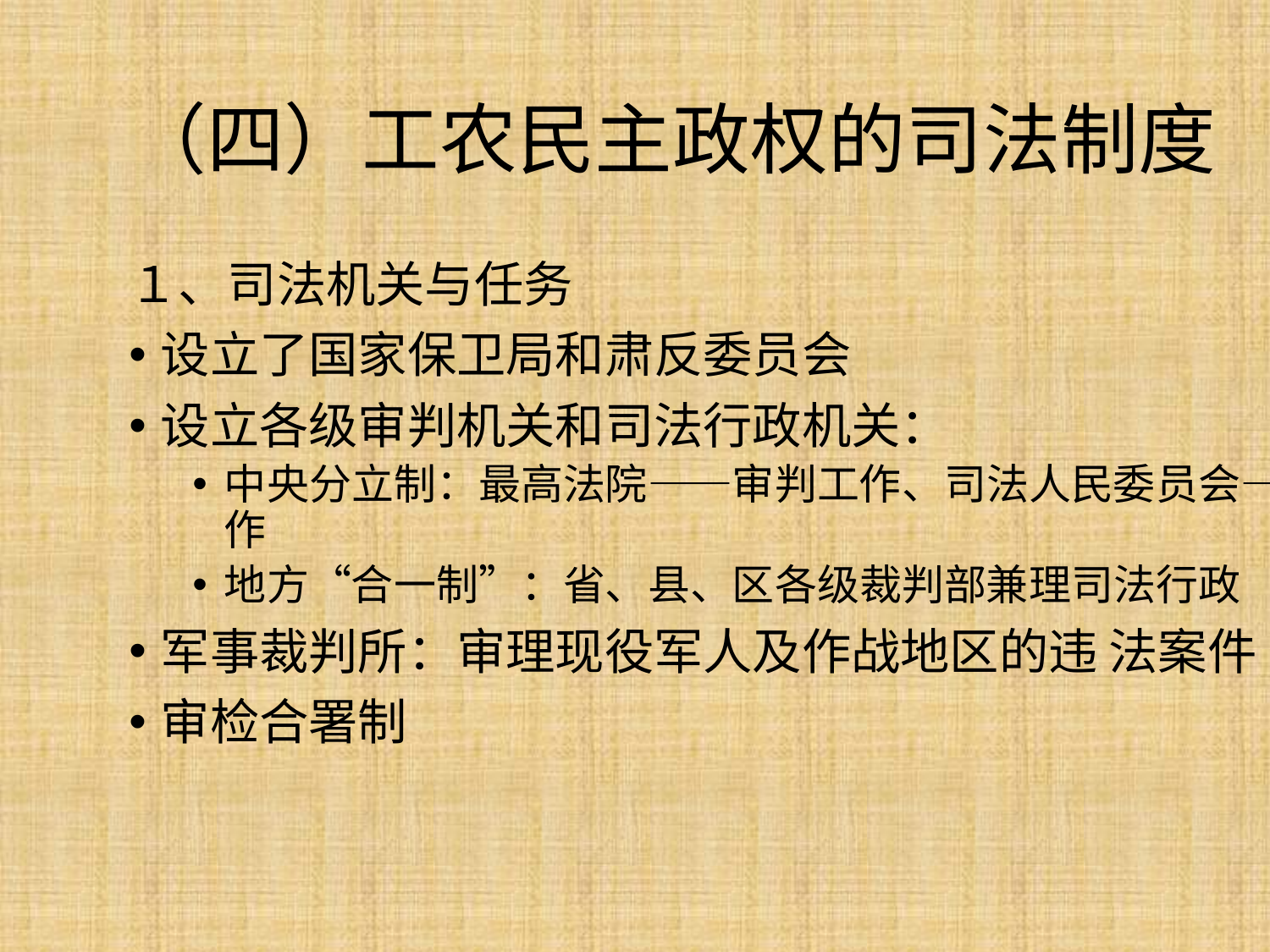

# （四）工农民主政权的司法制度
１、司法机关与任务
设立了国家保卫局和肃反委员会
设立各级审判机关和司法行政机关：
中央分立制：最高法院——审判工作、司法人民委员会——司法行政工作
地方“合一制”：省、县、区各级裁判部兼理司法行政
军事裁判所：审理现役军人及作战地区的违 法案件
审检合署制